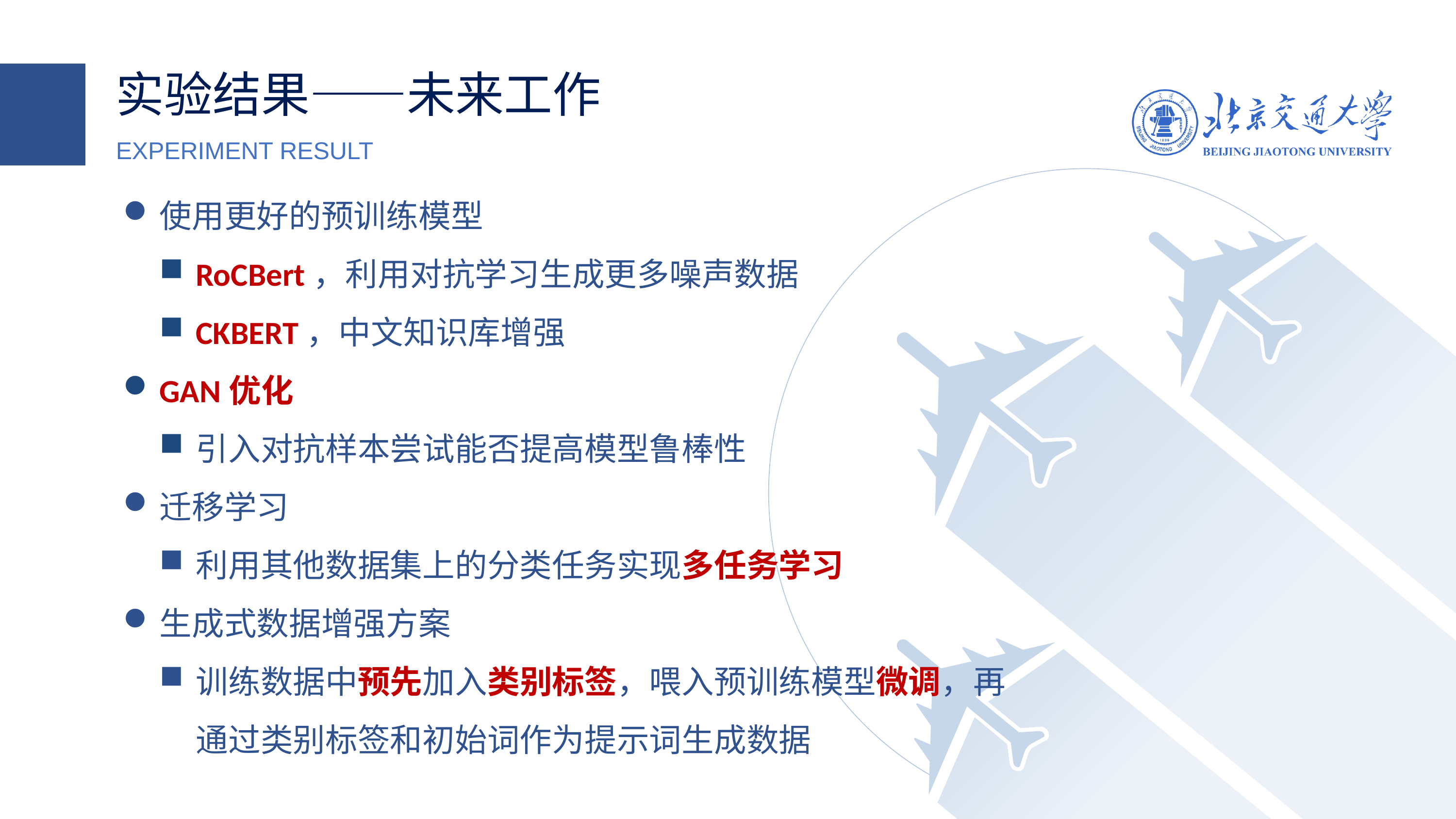

实验结果——未来工作

EXPERIMENT RESULT

使用更好的预训练模型
RoCBert，利用对抗学习生成更多噪声数据
CKBERT，中文知识库增强
GAN优化
引入对抗样本尝试能否提高模型鲁棒性
迁移学习
利用其他数据集上的分类任务实现多任务学习
生成式数据增强方案
训练数据中预先加入类别标签，喂入预训练模型微调，再通过类别标签和初始词作为提示词生成数据